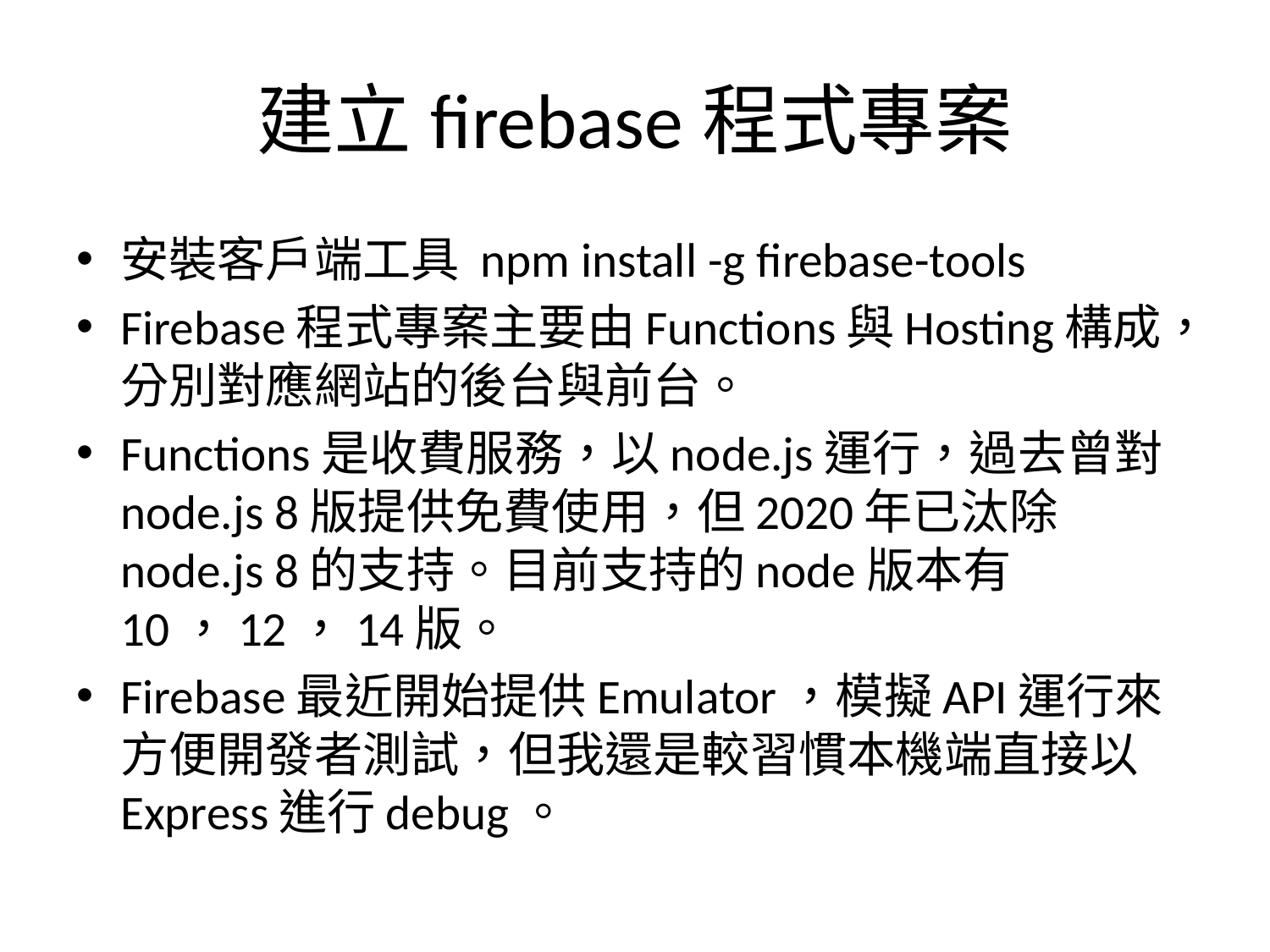

# 建立firebase程式專案
安裝客戶端工具 npm install -g firebase-tools
Firebase程式專案主要由Functions與Hosting構成，分別對應網站的後台與前台。
Functions是收費服務，以node.js運行，過去曾對node.js 8版提供免費使用，但2020年已汰除node.js 8的支持。目前支持的node版本有10，12，14版。
Firebase最近開始提供Emulator，模擬API運行來方便開發者測試，但我還是較習慣本機端直接以Express進行debug。